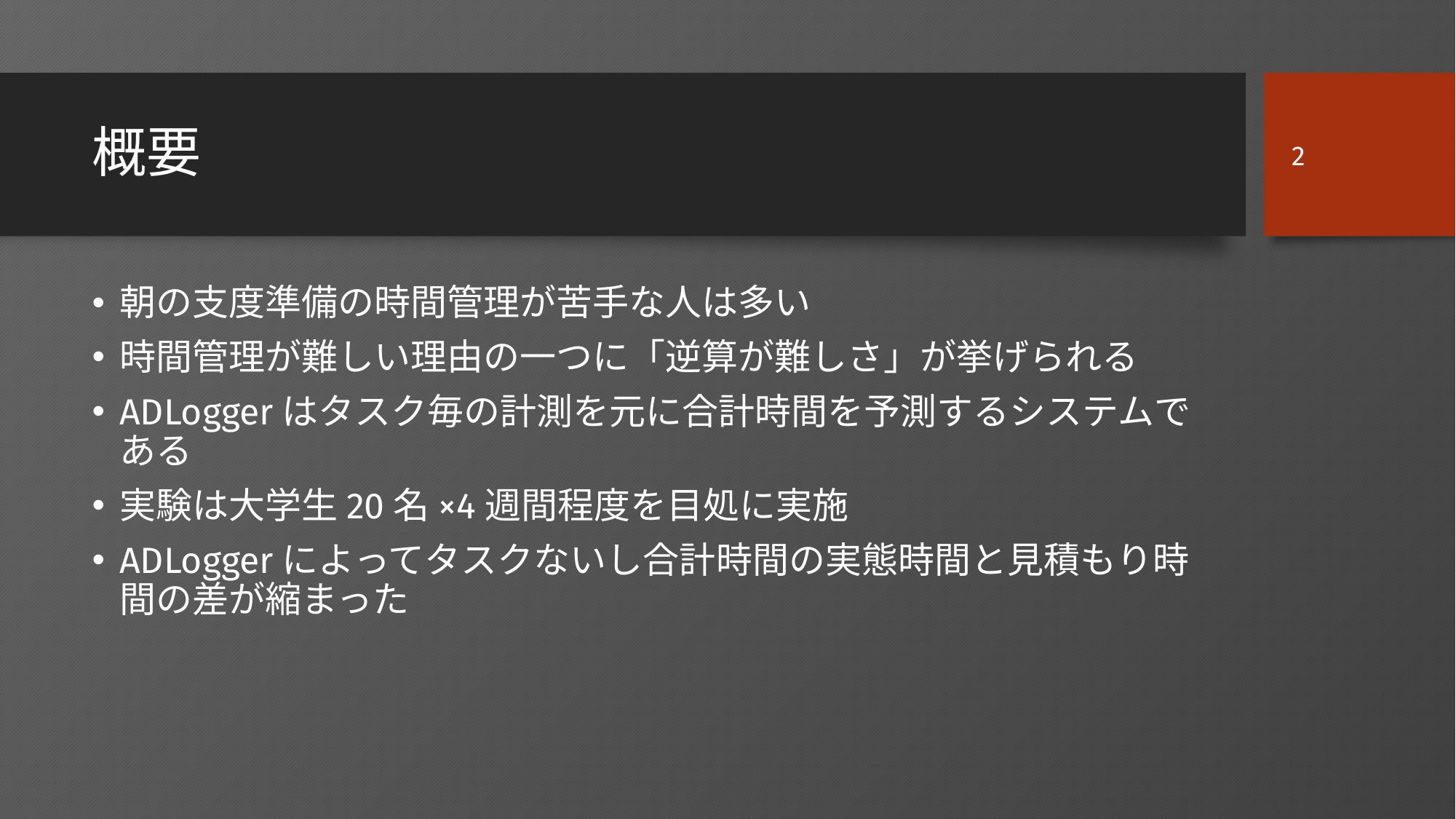

2
# 概要
朝の支度準備の時間管理が苦手な人は多い
時間管理が難しい理由の一つに「逆算が難しさ」が挙げられる
ADLoggerはタスク毎の計測を元に合計時間を予測するシステムである
実験は大学生20名×4週間程度を目処に実施
ADLoggerによってタスクないし合計時間の実態時間と見積もり時間の差が縮まった